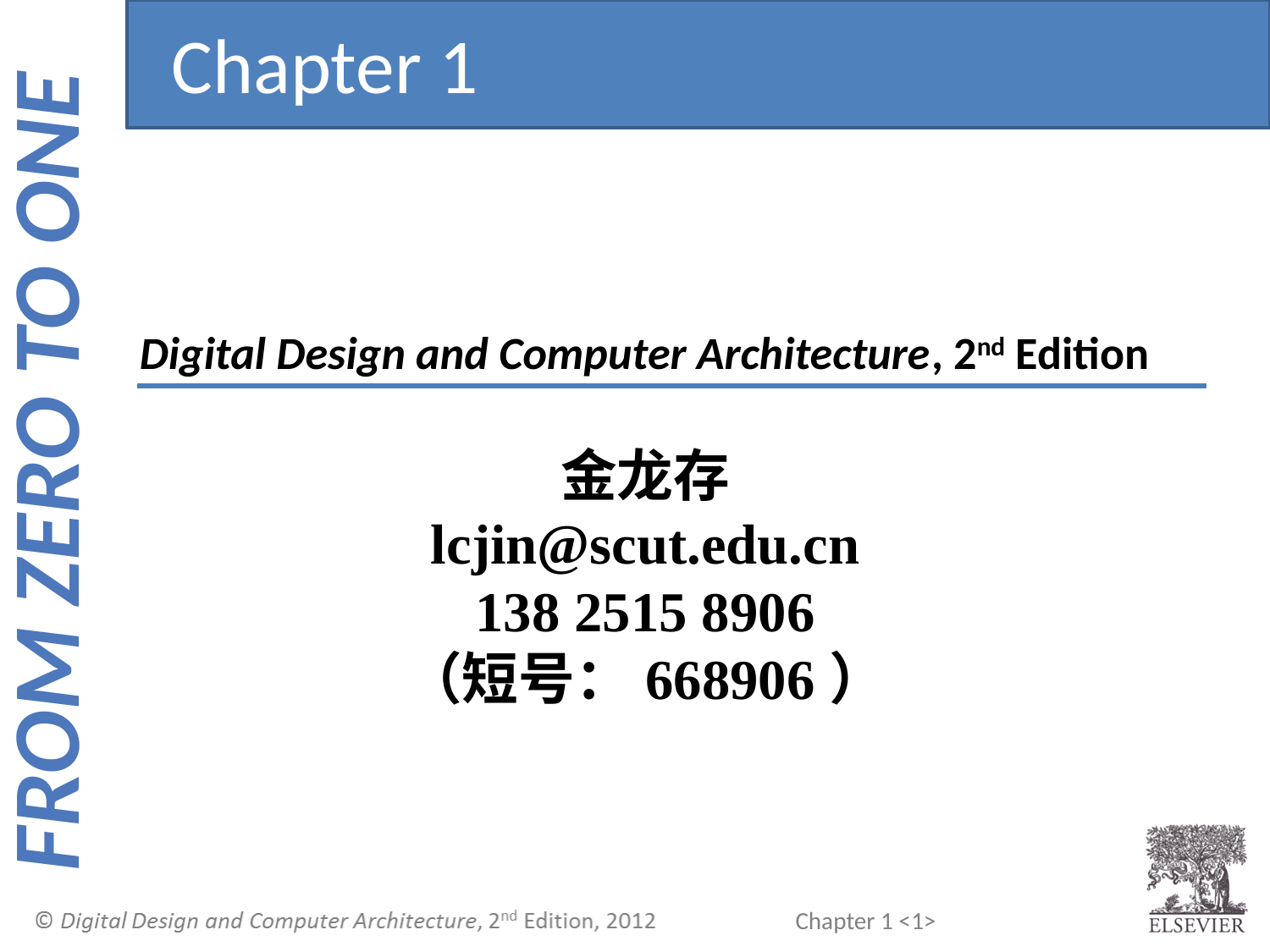

Chapter 1
Digital Design and Computer Architecture, 2nd Edition
金龙存
lcjin@scut.edu.cn
138 2515 8906
（短号：668906）